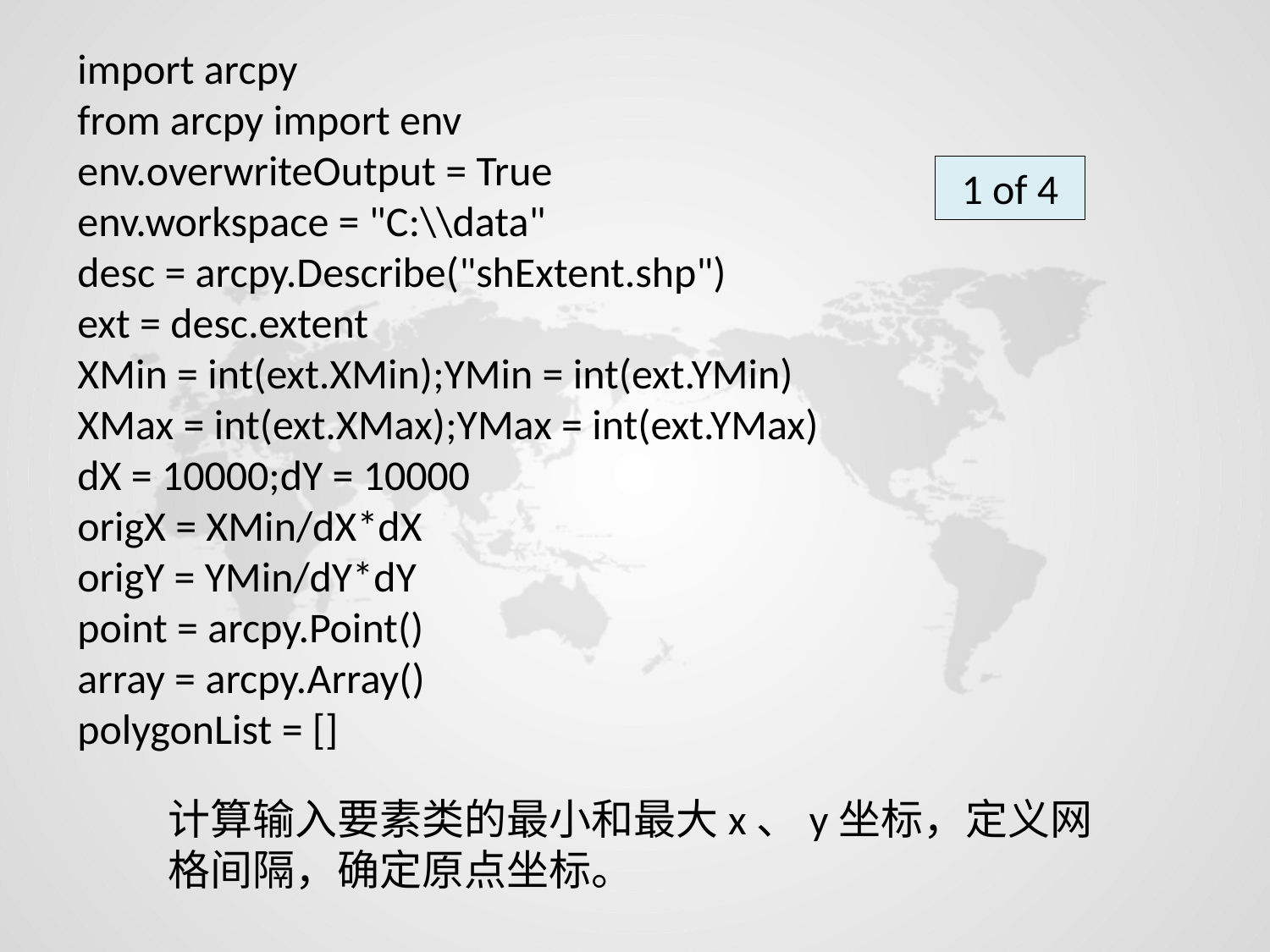

import arcpy
from arcpy import env
env.overwriteOutput = True
env.workspace = "C:\\data"
desc = arcpy.Describe("shExtent.shp")
ext = desc.extent
XMin = int(ext.XMin);YMin = int(ext.YMin)
XMax = int(ext.XMax);YMax = int(ext.YMax)
dX = 10000;dY = 10000
origX = XMin/dX*dX
origY = YMin/dY*dY
point = arcpy.Point()
array = arcpy.Array()
polygonList = []
1 of 4
计算输入要素类的最小和最大x、y坐标，定义网格间隔，确定原点坐标。